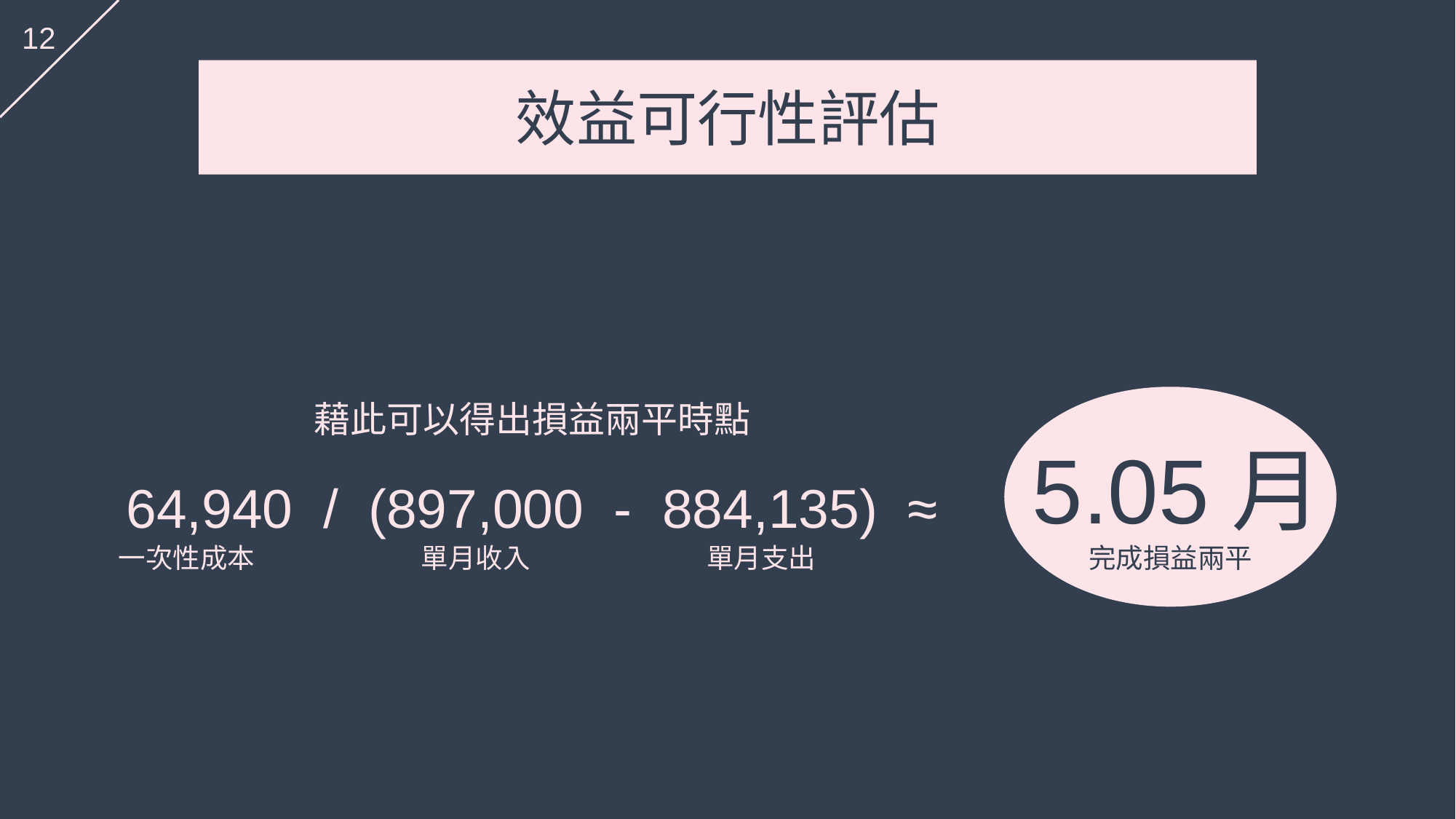

12

效益可行性評估
藉此可以得出損益兩平時點
64,940  /  (897,000  -  884,135)  ≈

5.05月
一次性成本
單月收入
單月支出
完成損益兩平